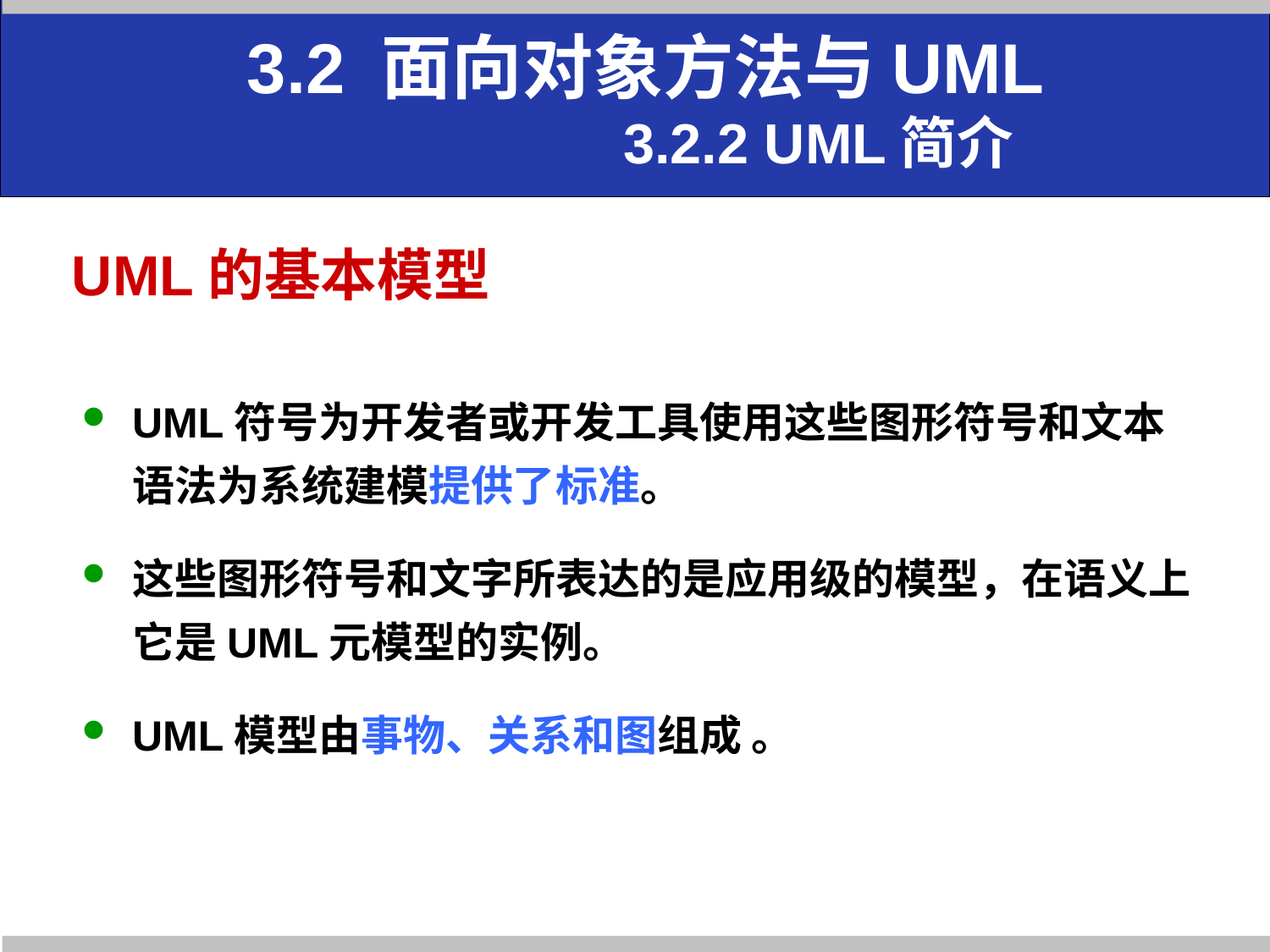

# 3.2 面向对象方法与UML 3.2.2 UML简介
UML的基本模型
UML符号为开发者或开发工具使用这些图形符号和文本语法为系统建模提供了标准。
这些图形符号和文字所表达的是应用级的模型，在语义上它是UML元模型的实例。
UML模型由事物、关系和图组成 。
301